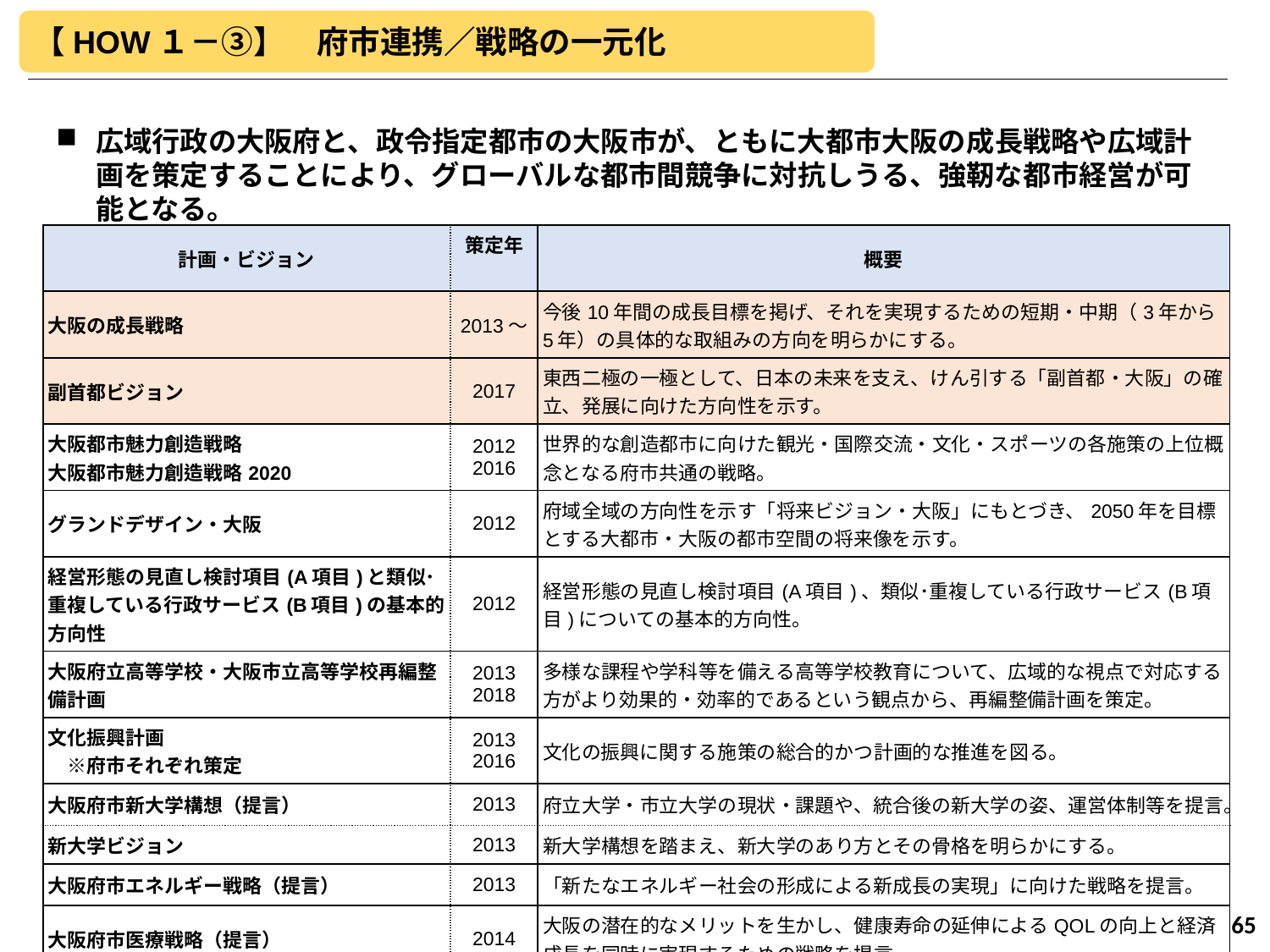

【HOW１－③】　府市連携／戦略の一元化
広域行政の大阪府と、政令指定都市の大阪市が、ともに大都市大阪の成長戦略や広域計画を策定することにより、グローバルな都市間競争に対抗しうる、強靭な都市経営が可能となる。
| 計画・ビジョン | 策定年 | 概要 |
| --- | --- | --- |
| 大阪の成長戦略 | 2013～ | 今後10年間の成長目標を掲げ、それを実現するための短期・中期（3年から5年）の具体的な取組みの方向を明らかにする。 |
| 副首都ビジョン | 2017 | 東西二極の一極として、日本の未来を支え、けん引する「副首都・大阪」の確立、発展に向けた方向性を示す。 |
| 大阪都市魅力創造戦略 大阪都市魅力創造戦略2020 | 2012 2016 | 世界的な創造都市に向けた観光・国際交流・文化・スポーツの各施策の上位概念となる府市共通の戦略。 |
| グランドデザイン・大阪 | 2012 | 府域全域の方向性を示す「将来ビジョン・大阪」にもとづき、2050年を目標とする大都市・大阪の都市空間の将来像を示す。 |
| 経営形態の見直し検討項目(A項目)と類似･重複している行政サービス(B項目)の基本的方向性 | 2012 | 経営形態の見直し検討項目(A項目)、類似･重複している行政サービス(B項目)についての基本的方向性。 |
| 大阪府立高等学校・大阪市立高等学校再編整備計画 | 2013 2018 | 多様な課程や学科等を備える高等学校教育について、広域的な視点で対応する方がより効果的・効率的であるという観点から、再編整備計画を策定。 |
| 文化振興計画 　※府市それぞれ策定 | 2013 2016 | 文化の振興に関する施策の総合的かつ計画的な推進を図る。 |
| 大阪府市新大学構想（提言） | 2013 | 府立大学・市立大学の現状・課題や、統合後の新大学の姿、運営体制等を提言。 |
| 新大学ビジョン | 2013 | 新大学構想を踏まえ、新大学のあり方とその骨格を明らかにする。 |
| 大阪府市エネルギー戦略（提言） | 2013 | 「新たなエネルギー社会の形成による新成長の実現」に向けた戦略を提言。 |
| 大阪府市医療戦略（提言） | 2014 | 大阪の潜在的なメリットを生かし、健康寿命の延伸によるQOLの向上と経済成⻑を同時に実現するための戦略を提言。 |
| 大阪府市規制改革会議提言（提言） | 2014 | 成長戦略の推進及び大阪の産業の活性化等に資するための規制緩和及び制度の改善を提言。 |
65